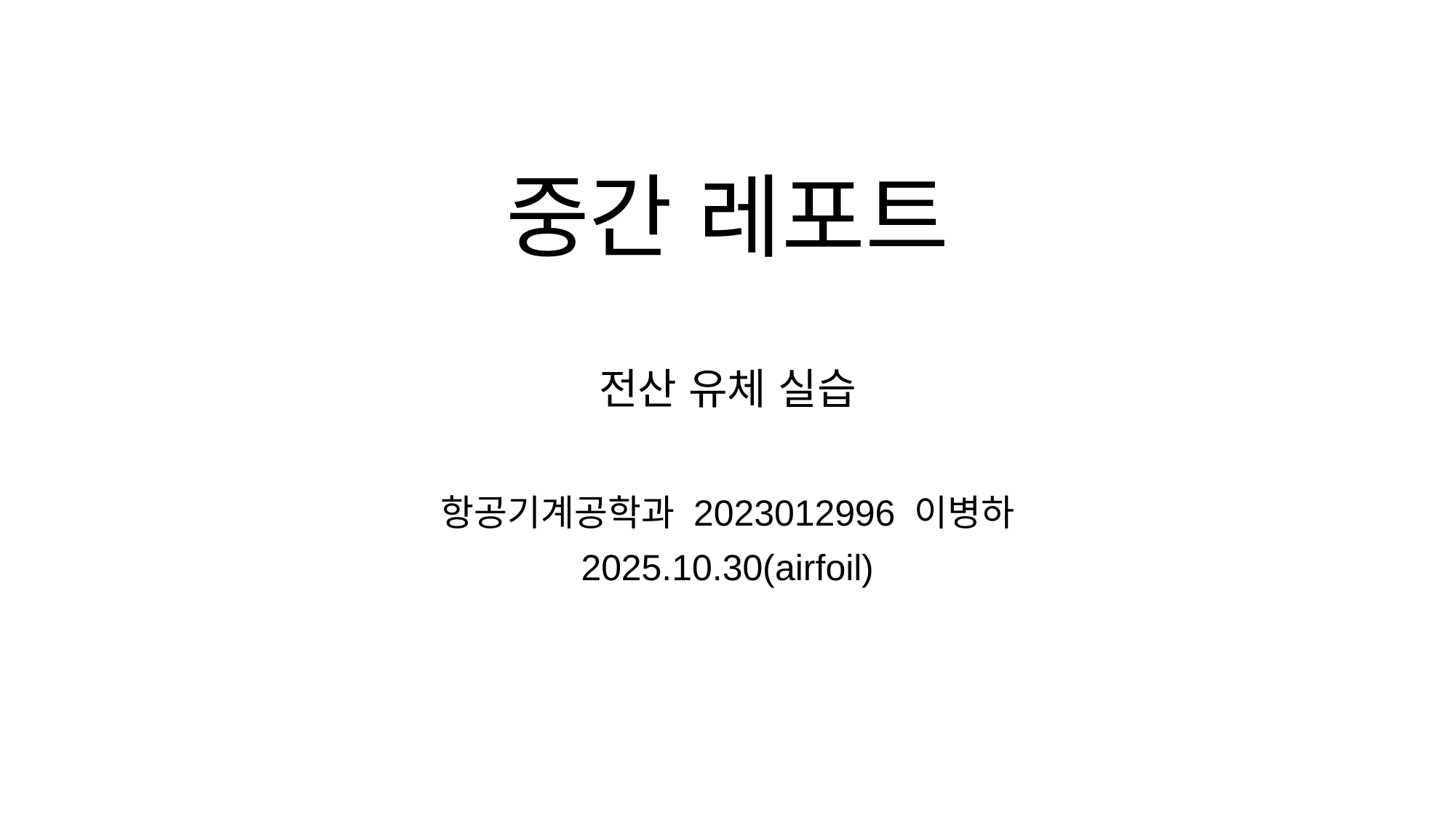

# 중간 레포트 전산 유체 실습

항공기계공학과 2023012996 이병하
2025.10.30(airfoil)